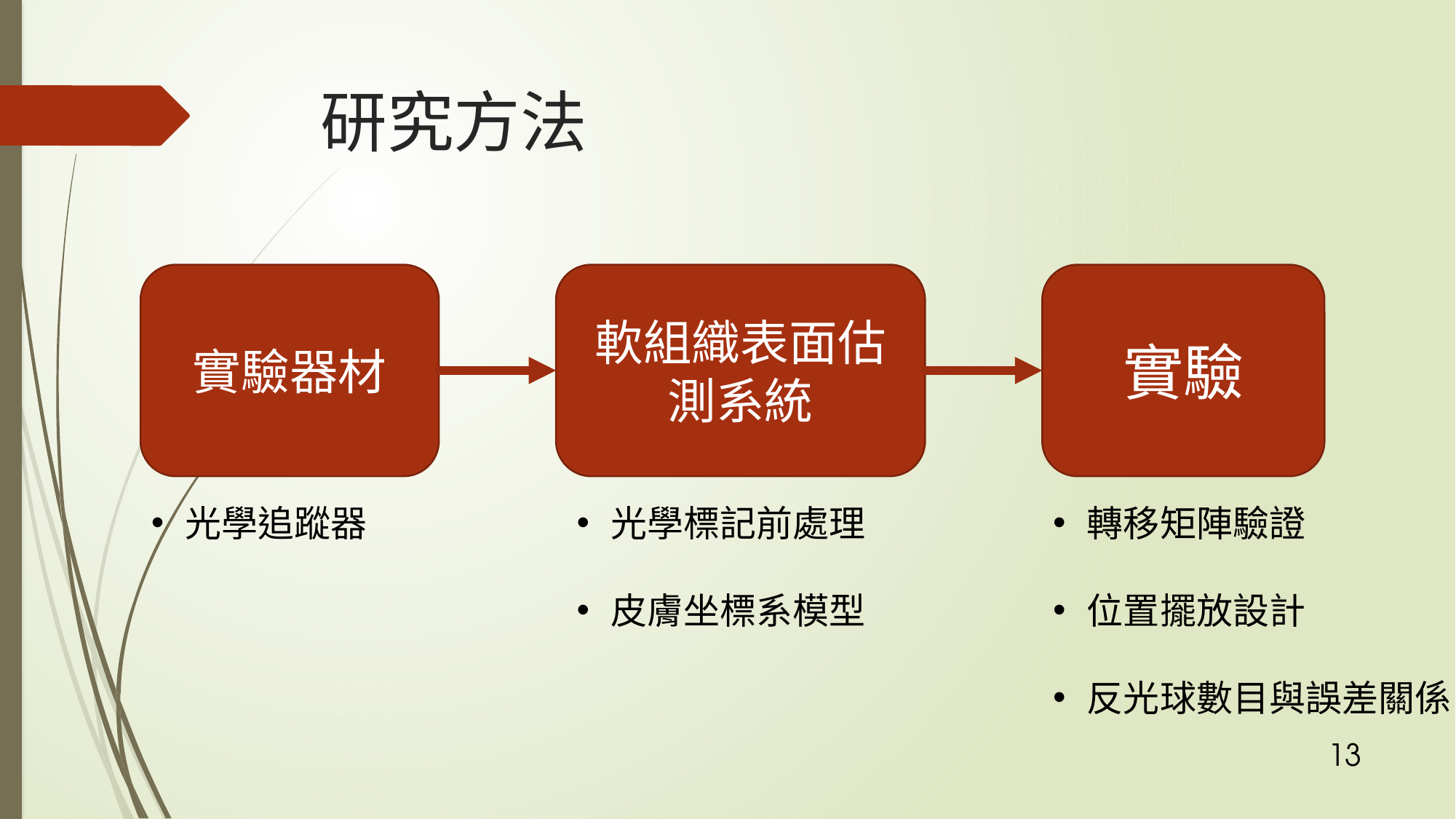

# 研究方法
實驗器材
軟組織表面估測系統
實驗
光學追蹤器
光學標記前處理

皮膚坐標系模型
轉移矩陣驗證

位置擺放設計

反光球數目與誤差關係
13